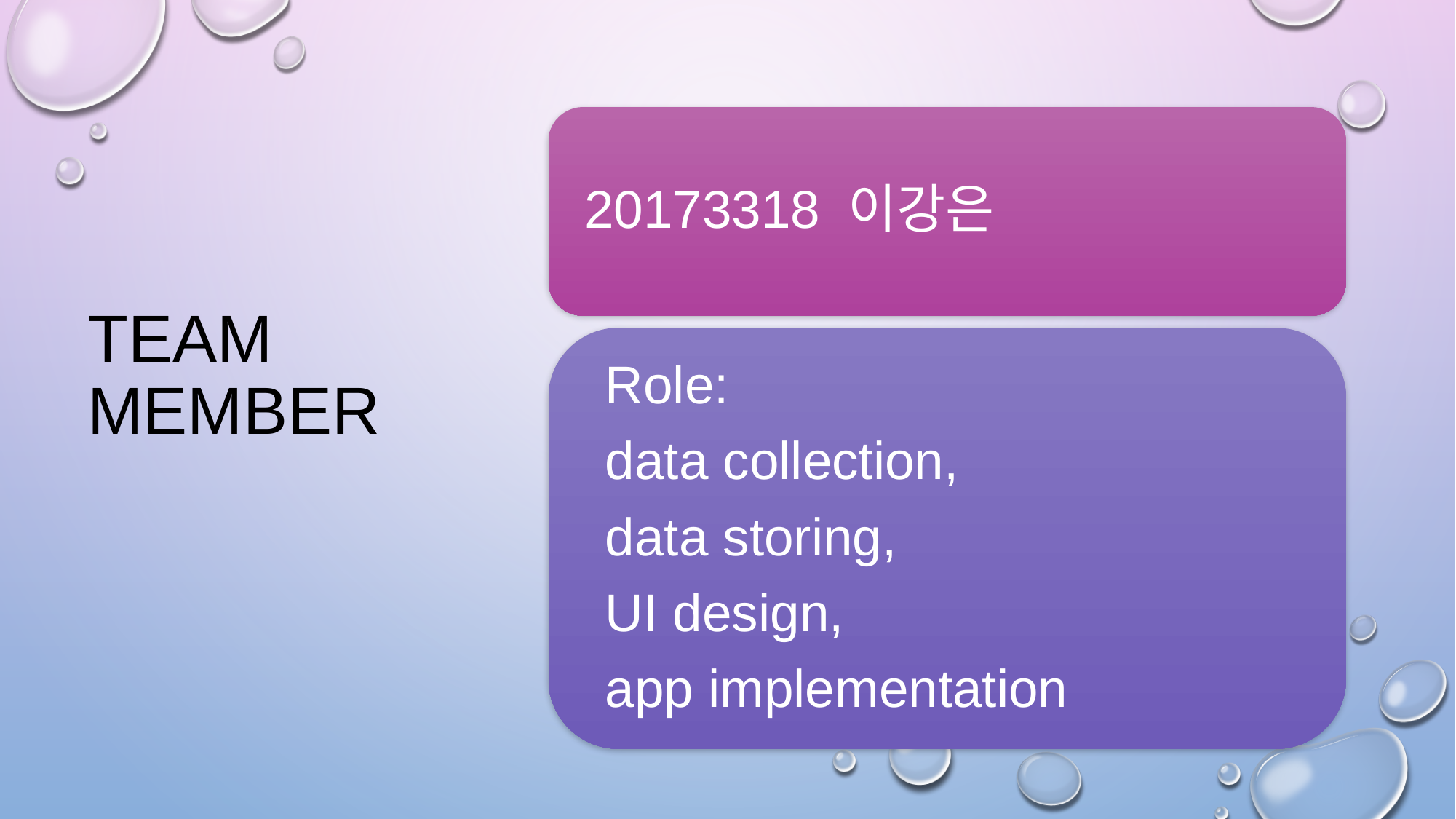

20173318 이강은
Role:
data collection,
data storing,
UI design,
app implementation
# Team member